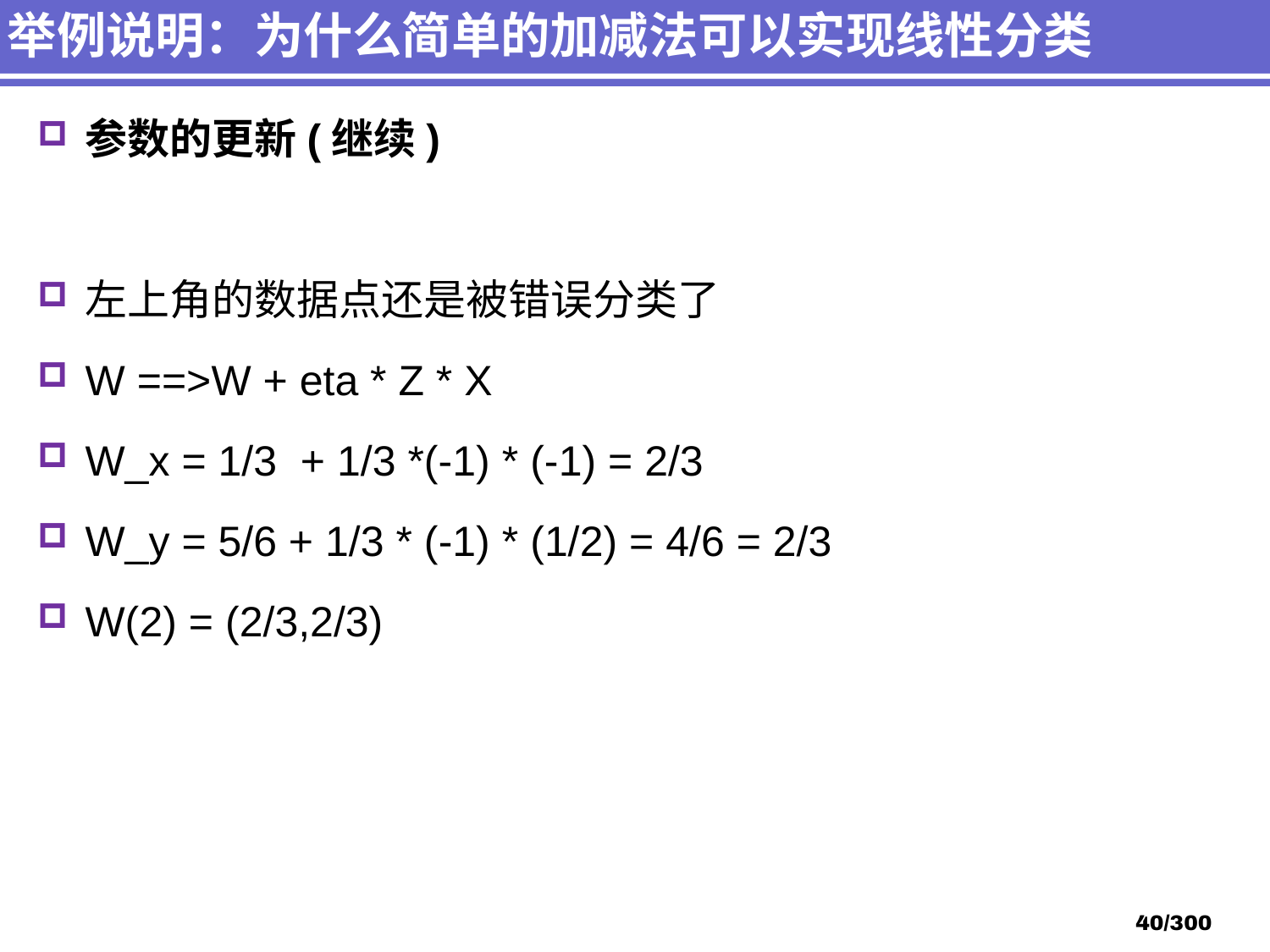

举例说明：为什么简单的加减法可以实现线性分类
参数的更新(继续)

左上角的数据点还是被错误分类了
W ==>W + eta * Z * X
W_x = 1/3  + 1/3 *(-1) * (-1) = 2/3
W_y = 5/6 + 1/3 * (-1) * (1/2) = 4/6 = 2/3
W(2) = (2/3,2/3)

40/300